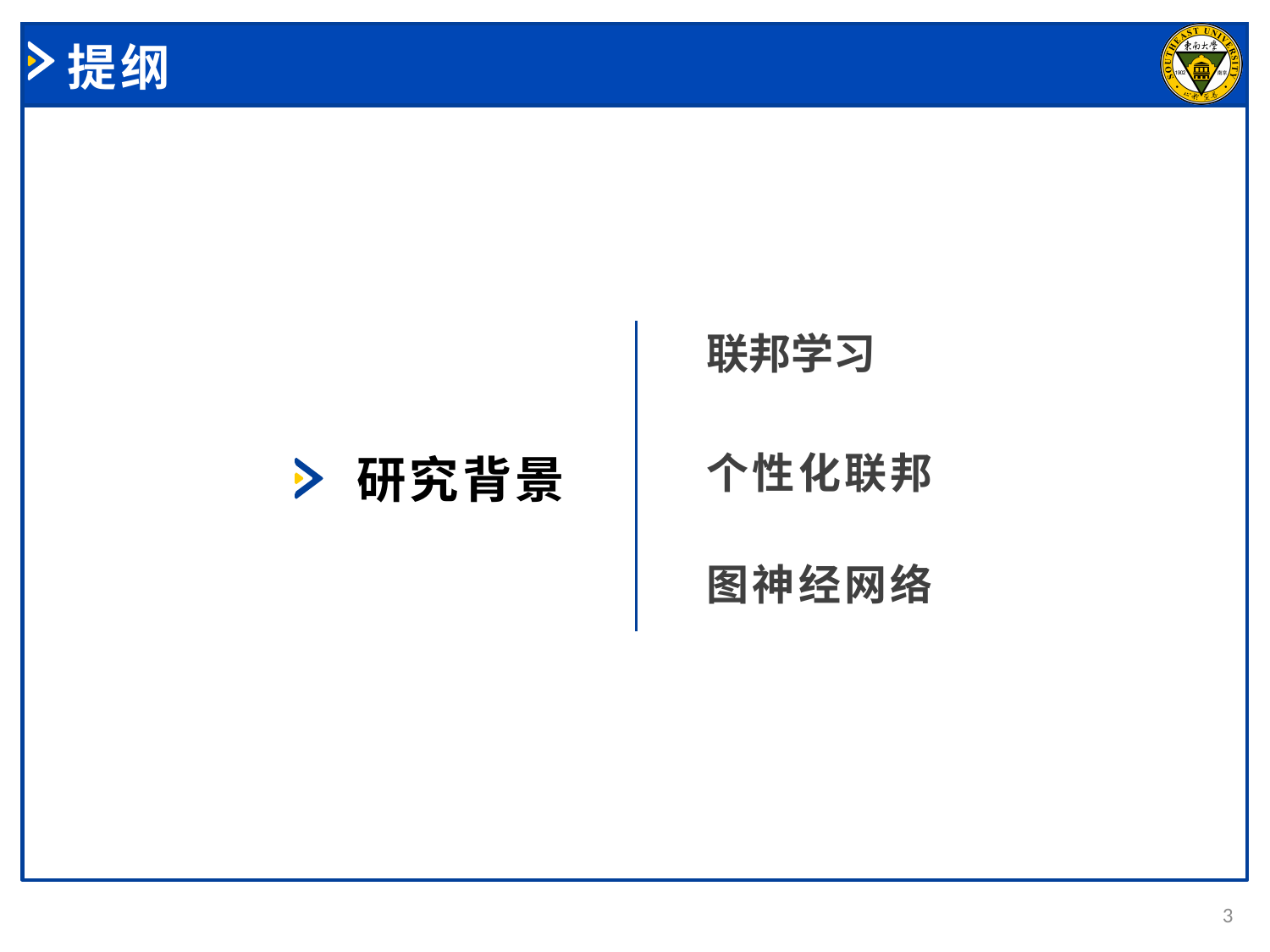

# 提纲
联邦学习
个性化联邦
研究背景

图神经网络
3